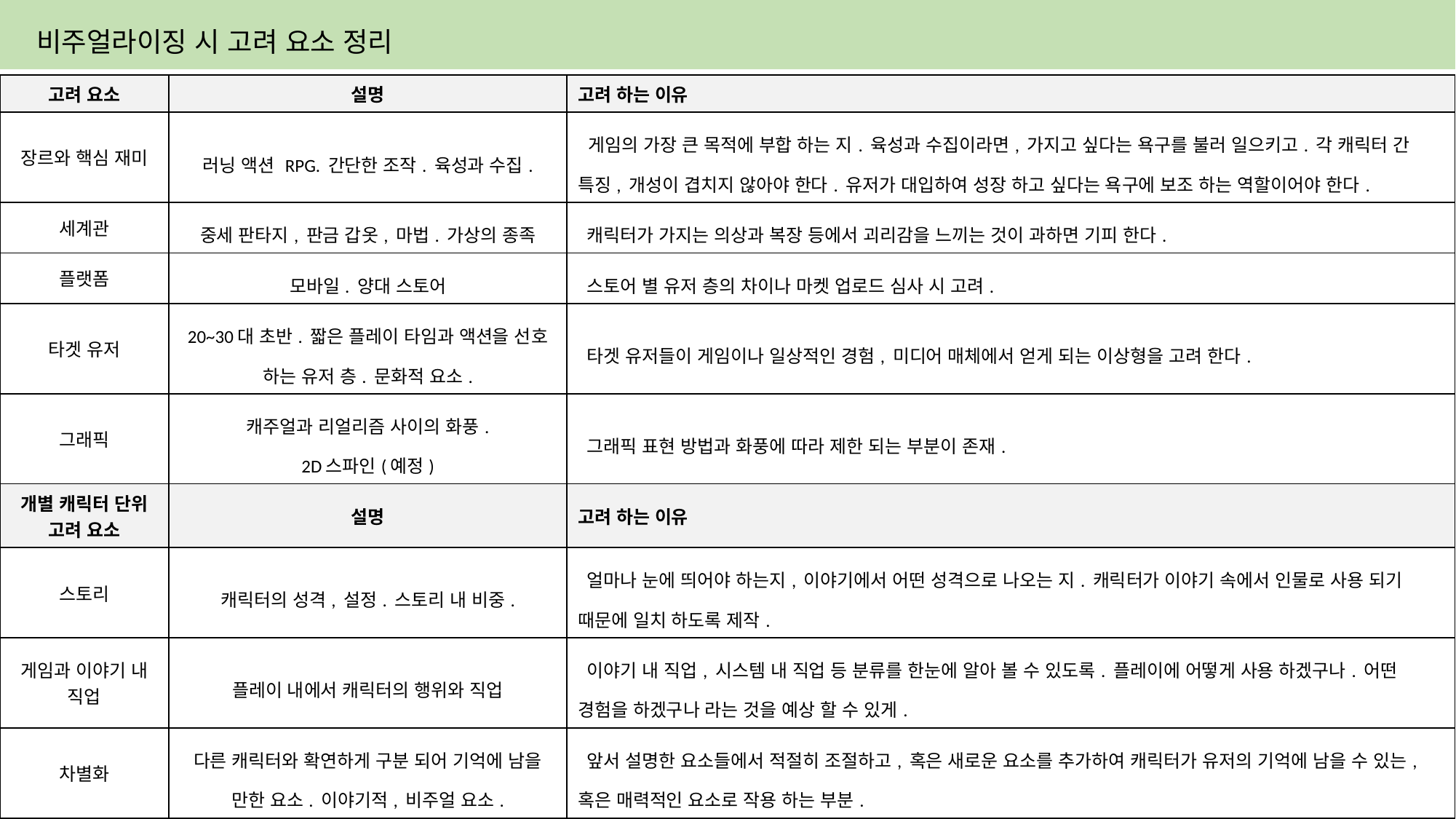

# 비주얼라이징 시 고려 요소 정리
| 고려 요소 | 설명 | 고려 하는 이유 |
| --- | --- | --- |
| 장르와 핵심 재미 | 러닝 액션 RPG. 간단한 조작. 육성과 수집. | 게임의 가장 큰 목적에 부합 하는 지. 육성과 수집이라면, 가지고 싶다는 욕구를 불러 일으키고. 각 캐릭터 간 특징, 개성이 겹치지 않아야 한다. 유저가 대입하여 성장 하고 싶다는 욕구에 보조 하는 역할이어야 한다. |
| 세계관 | 중세 판타지, 판금 갑옷, 마법. 가상의 종족 | 캐릭터가 가지는 의상과 복장 등에서 괴리감을 느끼는 것이 과하면 기피 한다. |
| 플랫폼 | 모바일. 양대 스토어 | 스토어 별 유저 층의 차이나 마켓 업로드 심사 시 고려. |
| 타겟 유저 | 20~30대 초반. 짧은 플레이 타임과 액션을 선호 하는 유저 층. 문화적 요소. | 타겟 유저들이 게임이나 일상적인 경험, 미디어 매체에서 얻게 되는 이상형을 고려 한다. |
| 그래픽 | 캐주얼과 리얼리즘 사이의 화풍. 2D스파인(예정) | 그래픽 표현 방법과 화풍에 따라 제한 되는 부분이 존재. |
| 개별 캐릭터 단위 고려 요소 | 설명 | 고려 하는 이유 |
| 스토리 | 캐릭터의 성격, 설정. 스토리 내 비중. | 얼마나 눈에 띄어야 하는지, 이야기에서 어떤 성격으로 나오는 지. 캐릭터가 이야기 속에서 인물로 사용 되기 때문에 일치 하도록 제작. |
| 게임과 이야기 내 직업 | 플레이 내에서 캐릭터의 행위와 직업 | 이야기 내 직업, 시스템 내 직업 등 분류를 한눈에 알아 볼 수 있도록. 플레이에 어떻게 사용 하겠구나. 어떤 경험을 하겠구나 라는 것을 예상 할 수 있게. |
| 차별화 | 다른 캐릭터와 확연하게 구분 되어 기억에 남을 만한 요소. 이야기적, 비주얼 요소. | 앞서 설명한 요소들에서 적절히 조절하고, 혹은 새로운 요소를 추가하여 캐릭터가 유저의 기억에 남을 수 있는, 혹은 매력적인 요소로 작용 하는 부분. |
| 포지셔닝 | 이야기// 캐릭터를 만드는 사용 된 속성 시스템// 등급, 성능에 따른 평가와 위치. | 위의 요소들이 어느 위치에 있고, 어떻게 해야 겹치지 않으며 다양한 유저층을 만족시키기 위해선 어떤 캐릭터가 필요한지를 체크 하는 부분. |